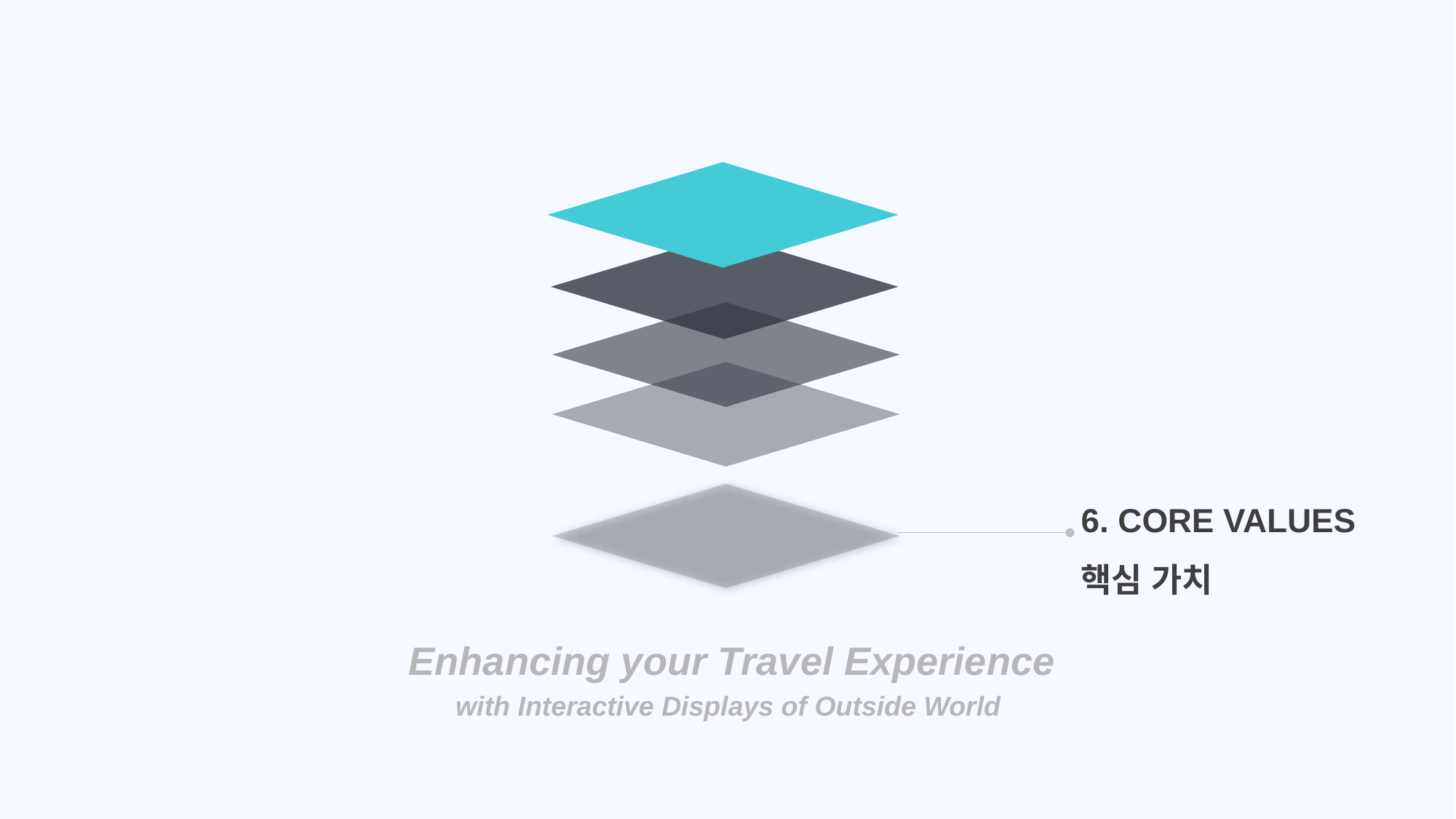

6. CORE VALUES
핵심 가치

Enhancing your Travel Experience
with Interactive Displays of Outside World